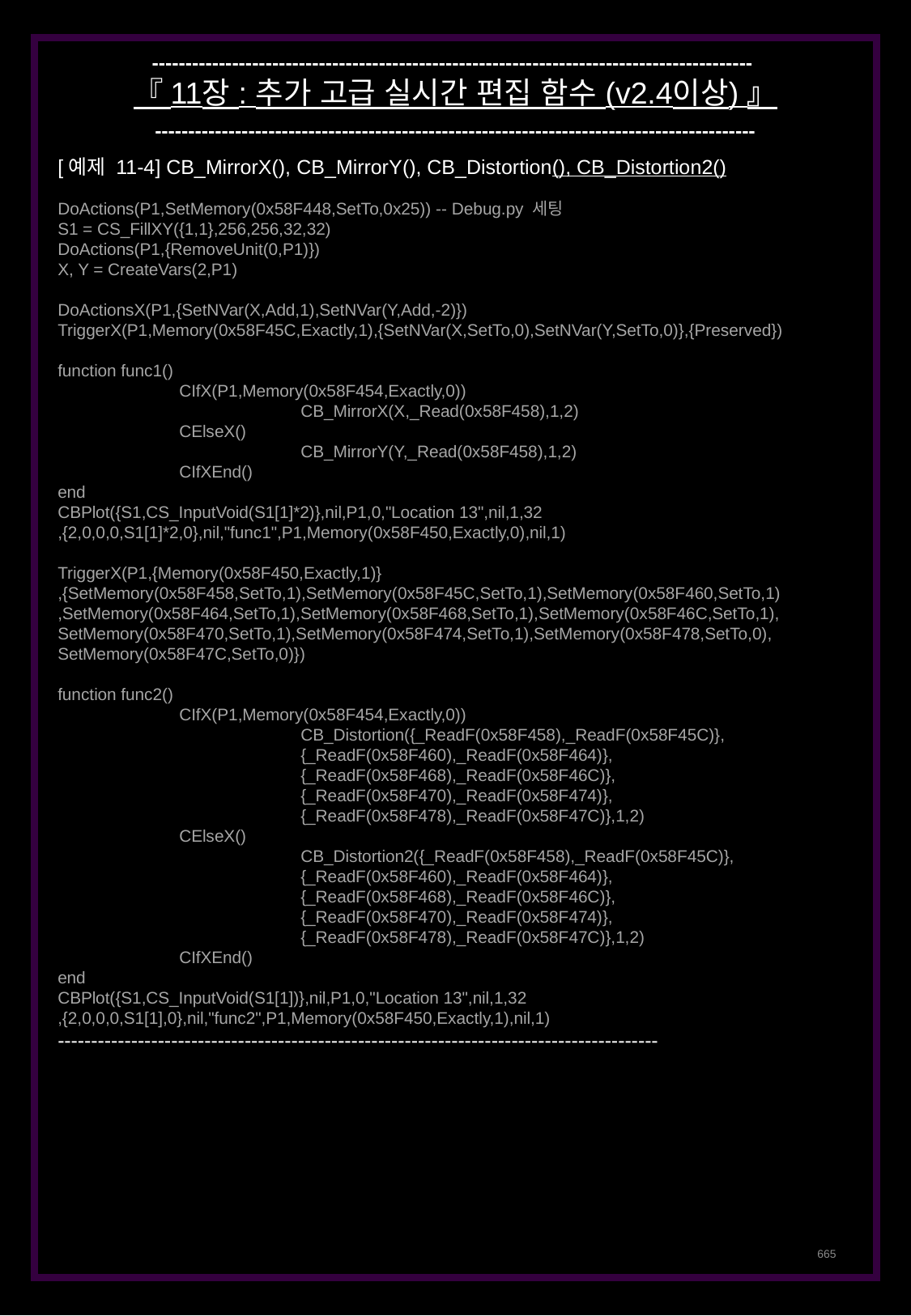

------------------------------------------------------------------------------------------
『 11장 : 추가 고급 실시간 편집 함수 (v2.4이상) 』
------------------------------------------------------------------------------------------
[예제 11-4] CB_MirrorX(), CB_MirrorY(), CB_Distortion(), CB_Distortion2()

DoActions(P1,SetMemory(0x58F448,SetTo,0x25)) -- Debug.py 세팅
S1 = CS_FillXY({1,1},256,256,32,32)
DoActions(P1,{RemoveUnit(0,P1)})
X, Y = CreateVars(2,P1)

DoActionsX(P1,{SetNVar(X,Add,1),SetNVar(Y,Add,-2)})
TriggerX(P1,Memory(0x58F45C,Exactly,1),{SetNVar(X,SetTo,0),SetNVar(Y,SetTo,0)},{Preserved})

function func1()
	CIfX(P1,Memory(0x58F454,Exactly,0))
		CB_MirrorX(X,_Read(0x58F458),1,2)
	CElseX()
		CB_MirrorY(Y,_Read(0x58F458),1,2)
	CIfXEnd()
end
CBPlot({S1,CS_InputVoid(S1[1]*2)},nil,P1,0,"Location 13",nil,1,32
,{2,0,0,0,S1[1]*2,0},nil,"func1",P1,Memory(0x58F450,Exactly,0),nil,1)

TriggerX(P1,{Memory(0x58F450,Exactly,1)}
,{SetMemory(0x58F458,SetTo,1),SetMemory(0x58F45C,SetTo,1),SetMemory(0x58F460,SetTo,1)
,SetMemory(0x58F464,SetTo,1),SetMemory(0x58F468,SetTo,1),SetMemory(0x58F46C,SetTo,1),
SetMemory(0x58F470,SetTo,1),SetMemory(0x58F474,SetTo,1),SetMemory(0x58F478,SetTo,0),
SetMemory(0x58F47C,SetTo,0)})

function func2()
	CIfX(P1,Memory(0x58F454,Exactly,0))
		CB_Distortion({_ReadF(0x58F458),_ReadF(0x58F45C)},
		{_ReadF(0x58F460),_ReadF(0x58F464)},
		{_ReadF(0x58F468),_ReadF(0x58F46C)},
		{_ReadF(0x58F470),_ReadF(0x58F474)},
		{_ReadF(0x58F478),_ReadF(0x58F47C)},1,2)
	CElseX()
		CB_Distortion2({_ReadF(0x58F458),_ReadF(0x58F45C)},
		{_ReadF(0x58F460),_ReadF(0x58F464)},
		{_ReadF(0x58F468),_ReadF(0x58F46C)},
		{_ReadF(0x58F470),_ReadF(0x58F474)},
		{_ReadF(0x58F478),_ReadF(0x58F47C)},1,2)
	CIfXEnd()
end
CBPlot({S1,CS_InputVoid(S1[1])},nil,P1,0,"Location 13",nil,1,32
,{2,0,0,0,S1[1],0},nil,"func2",P1,Memory(0x58F450,Exactly,1),nil,1)
------------------------------------------------------------------------------------------
665